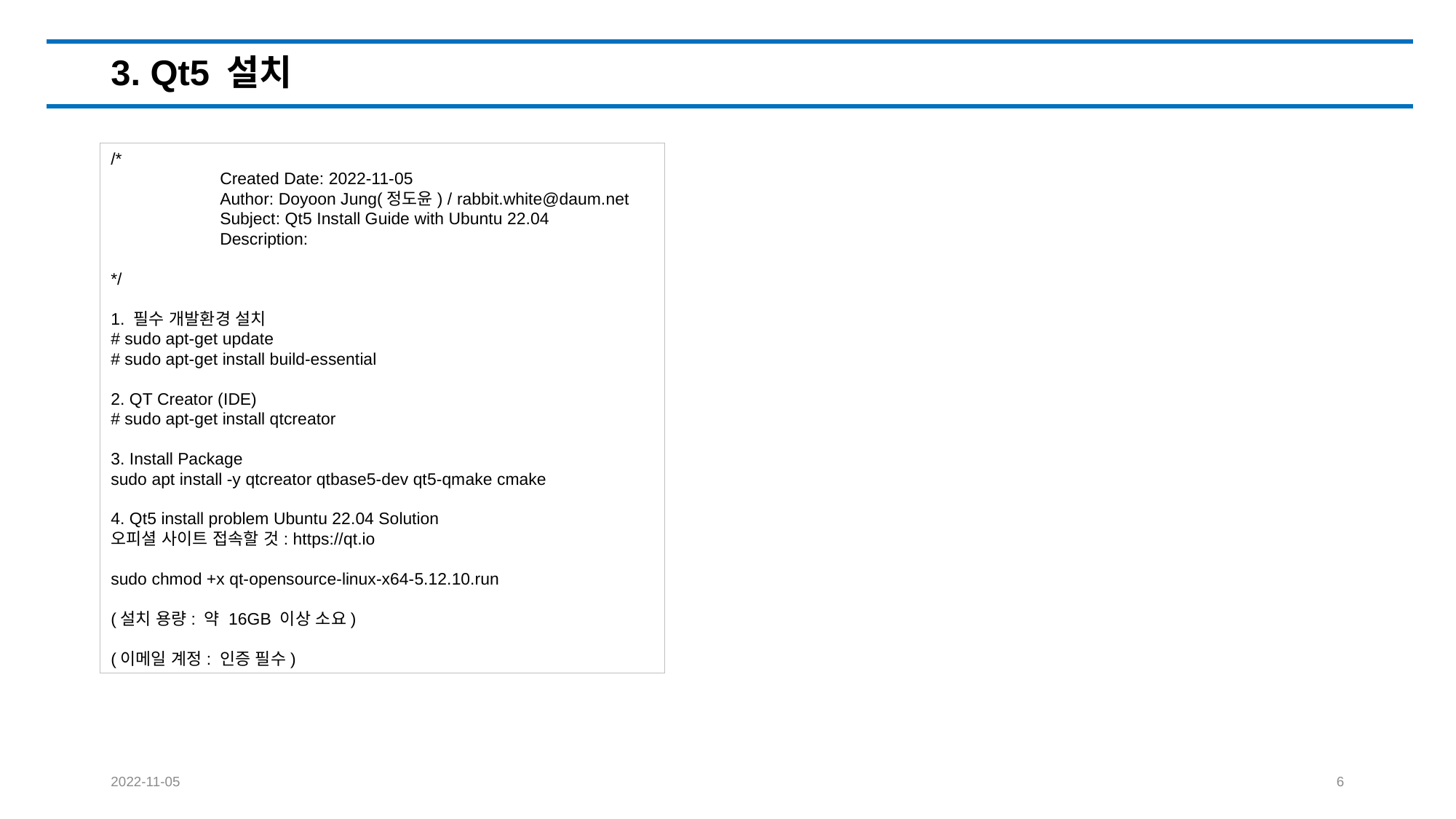

# 3. Qt5 설치
/*
	Created Date: 2022-11-05
	Author: Doyoon Jung(정도윤) / rabbit.white@daum.net
	Subject: Qt5 Install Guide with Ubuntu 22.04
	Description:

*/

1. 필수 개발환경 설치
# sudo apt-get update
# sudo apt-get install build-essential

2. QT Creator (IDE)
# sudo apt-get install qtcreator

3. Install Package
sudo apt install -y qtcreator qtbase5-dev qt5-qmake cmake

4. Qt5 install problem Ubuntu 22.04 Solution
오피셜 사이트 접속할 것: https://qt.io

sudo chmod +x qt-opensource-linux-x64-5.12.10.run

(설치 용량: 약 16GB 이상 소요)

(이메일 계정: 인증 필수)
2022-11-05
6